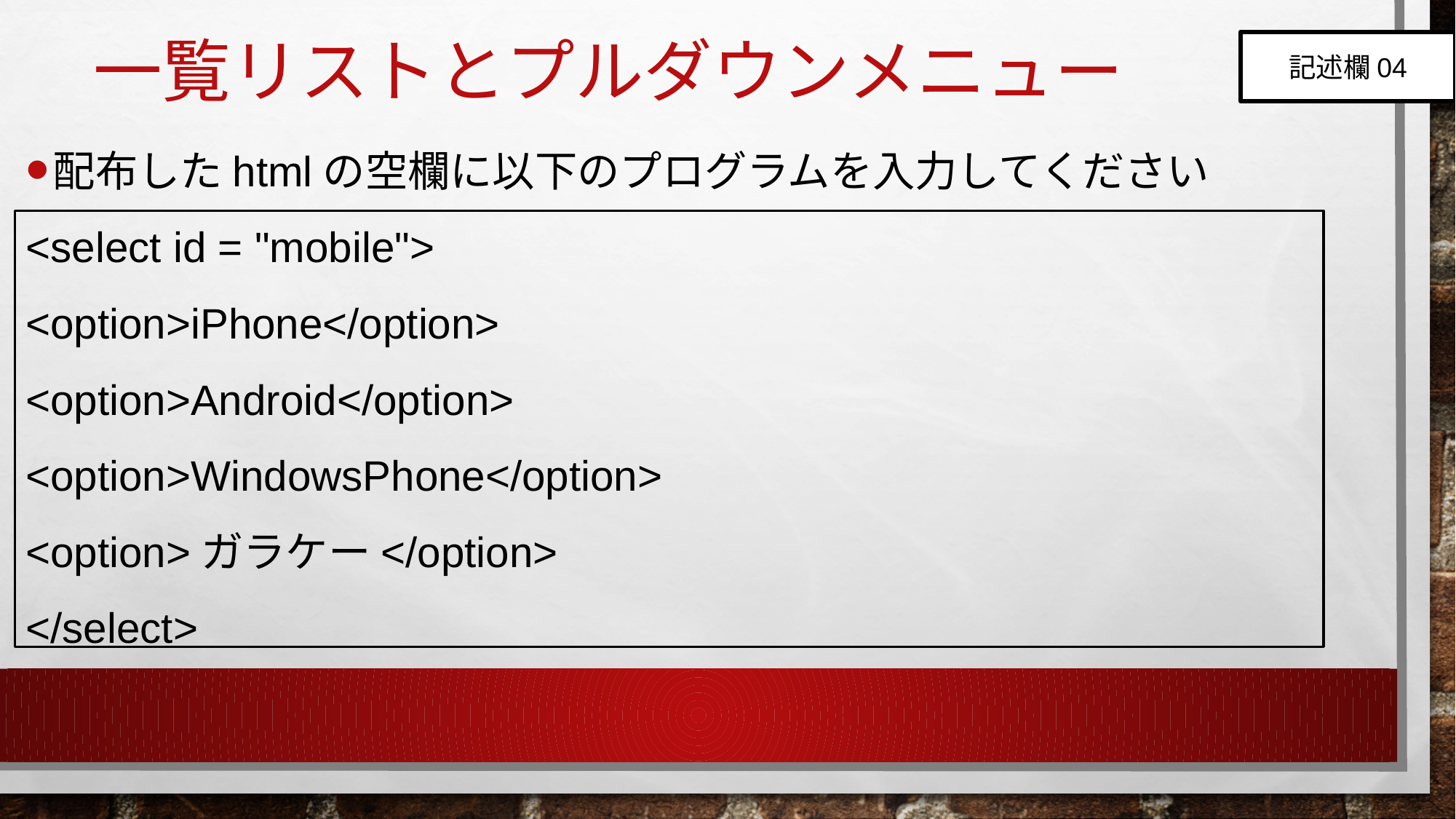

# 一覧リストとプルダウンメニュー
記述欄04
配布したhtmlの空欄に以下のプログラムを入力してください
<select id = "mobile">
<option>iPhone</option>
<option>Android</option>
<option>WindowsPhone</option>
<option>ガラケー</option>
</select>